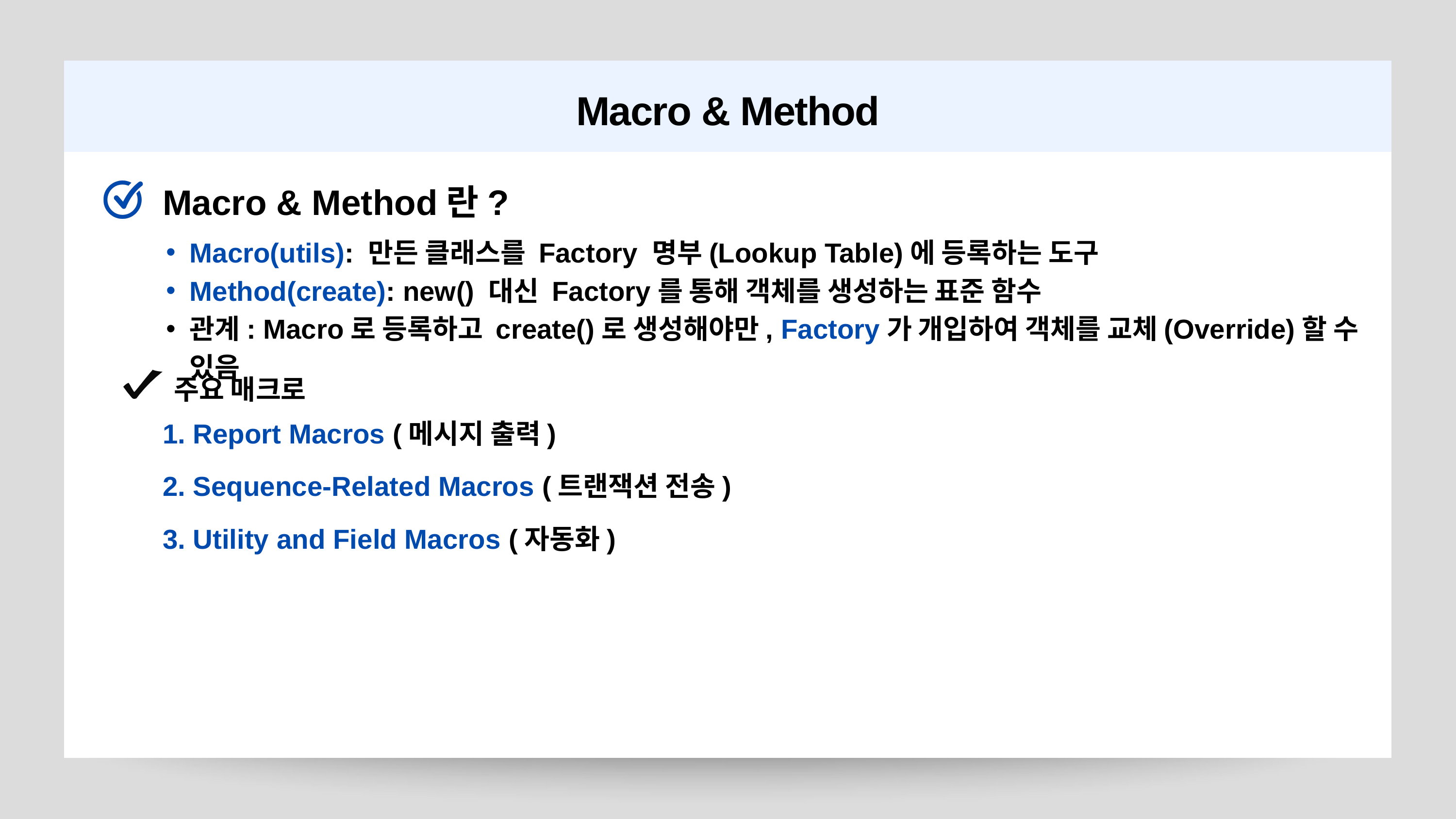

Macro & Method
Macro & Method란?

Macro(utils): 만든 클래스를 Factory 명부(Lookup Table)에 등록하는 도구
Method(create): new() 대신 Factory를 통해 객체를 생성하는 표준 함수
관계: Macro로 등록하고 create()로 생성해야만, Factory가 개입하여 객체를 교체(Override)할 수 있음
주요 매크로

1. Report Macros (메시지 출력)

2. Sequence-Related Macros (트랜잭션 전송)

3. Utility and Field Macros (자동화)